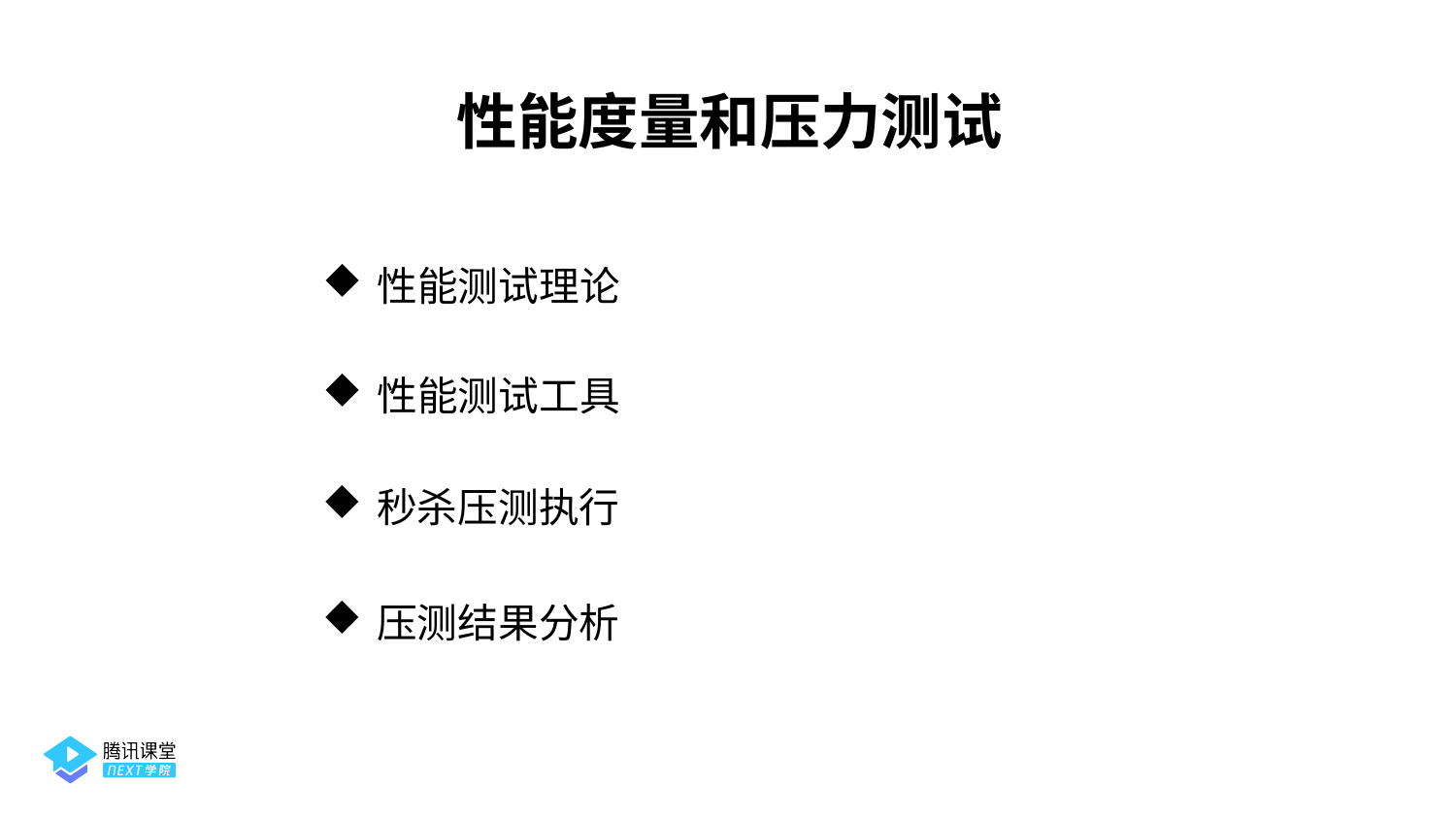

性能度量和压力测试
性能测试理论
性能测试工具
秒杀压测执行
压测结果分析